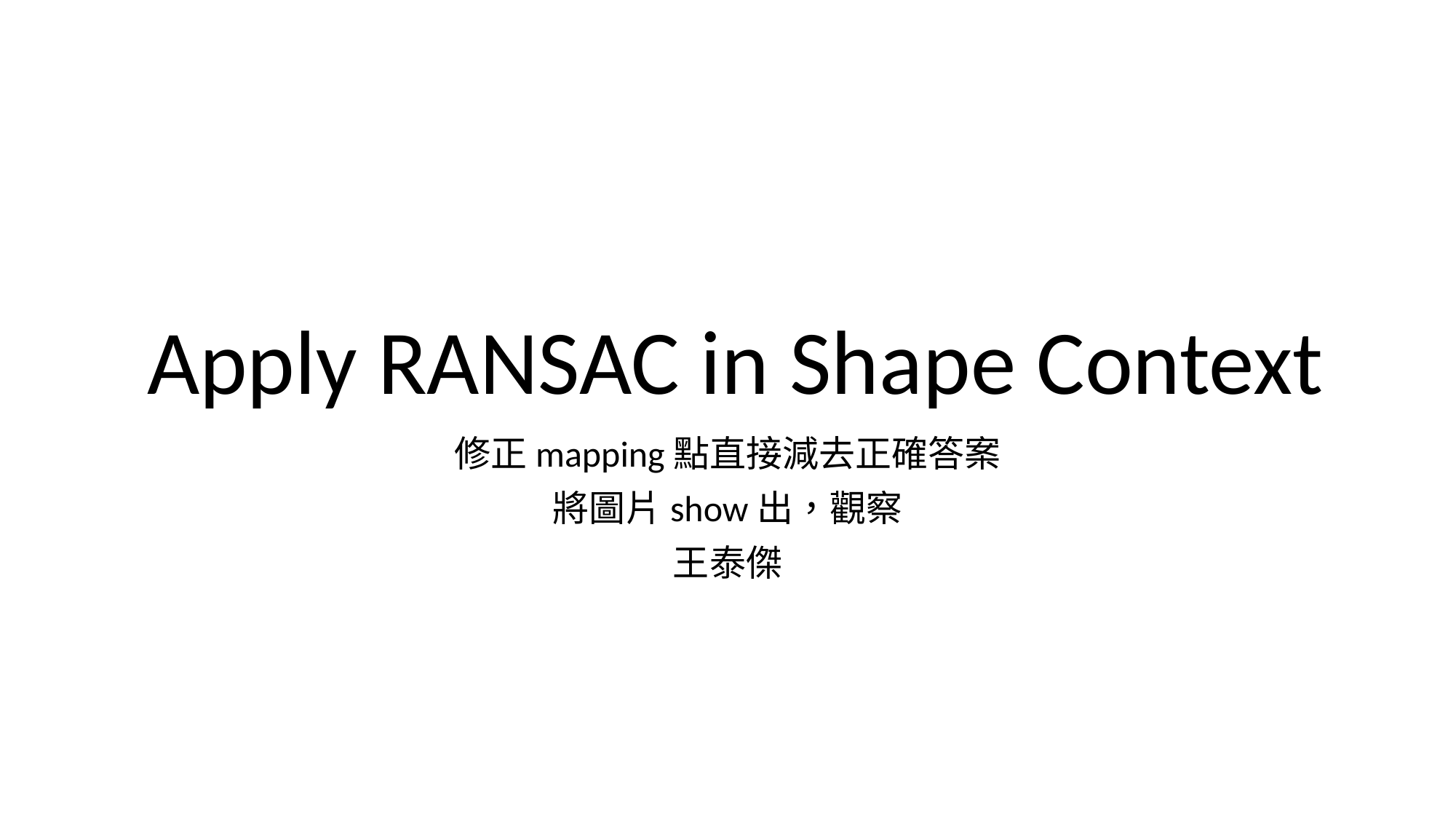

# Apply RANSAC in Shape Context
修正mapping點直接減去正確答案
將圖片show出，觀察
王泰傑